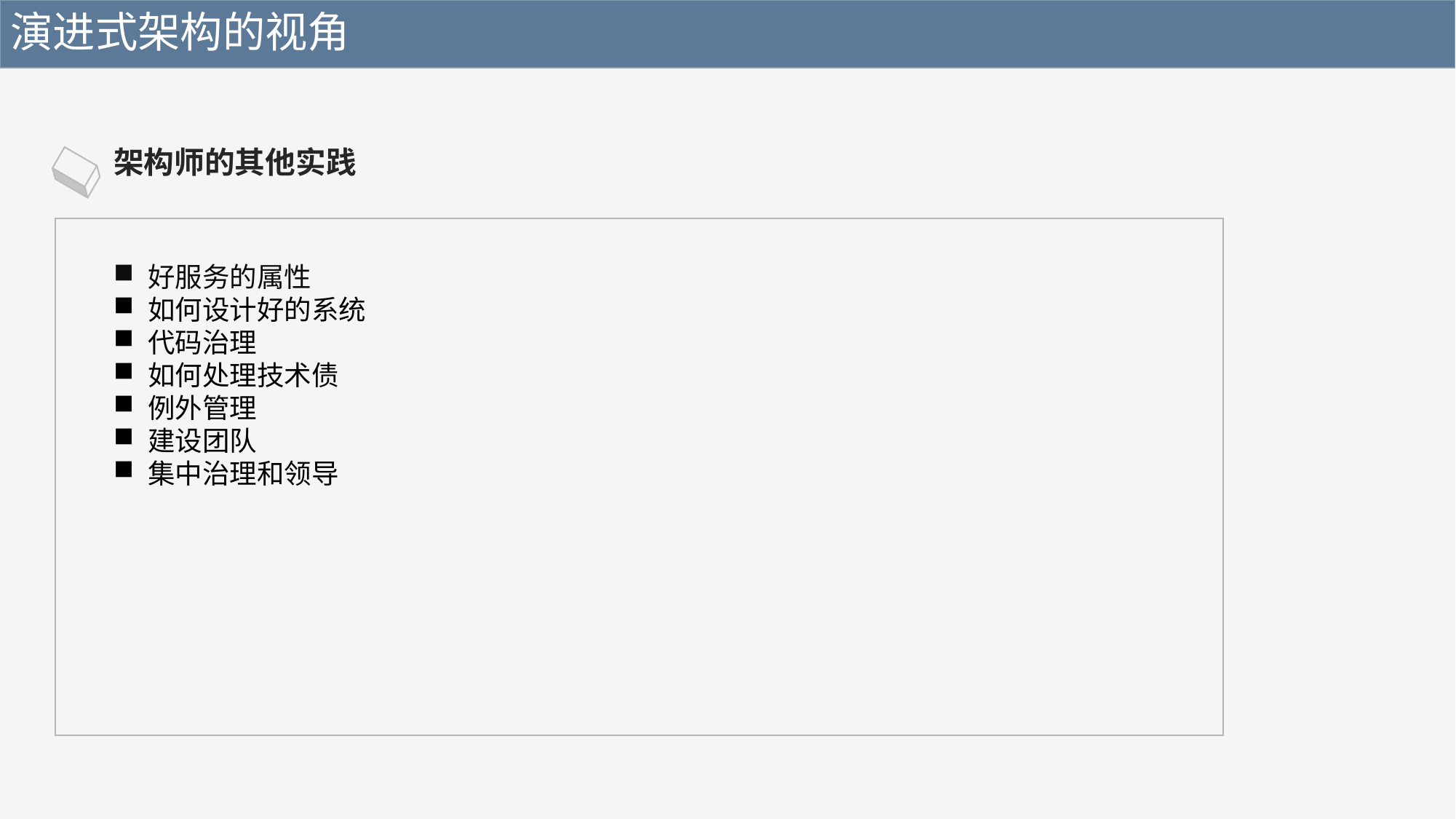

演进式架构的视角
架构师的其他实践

好服务的属性
如何设计好的系统
代码治理
如何处理技术债
例外管理
建设团队
集中治理和领导